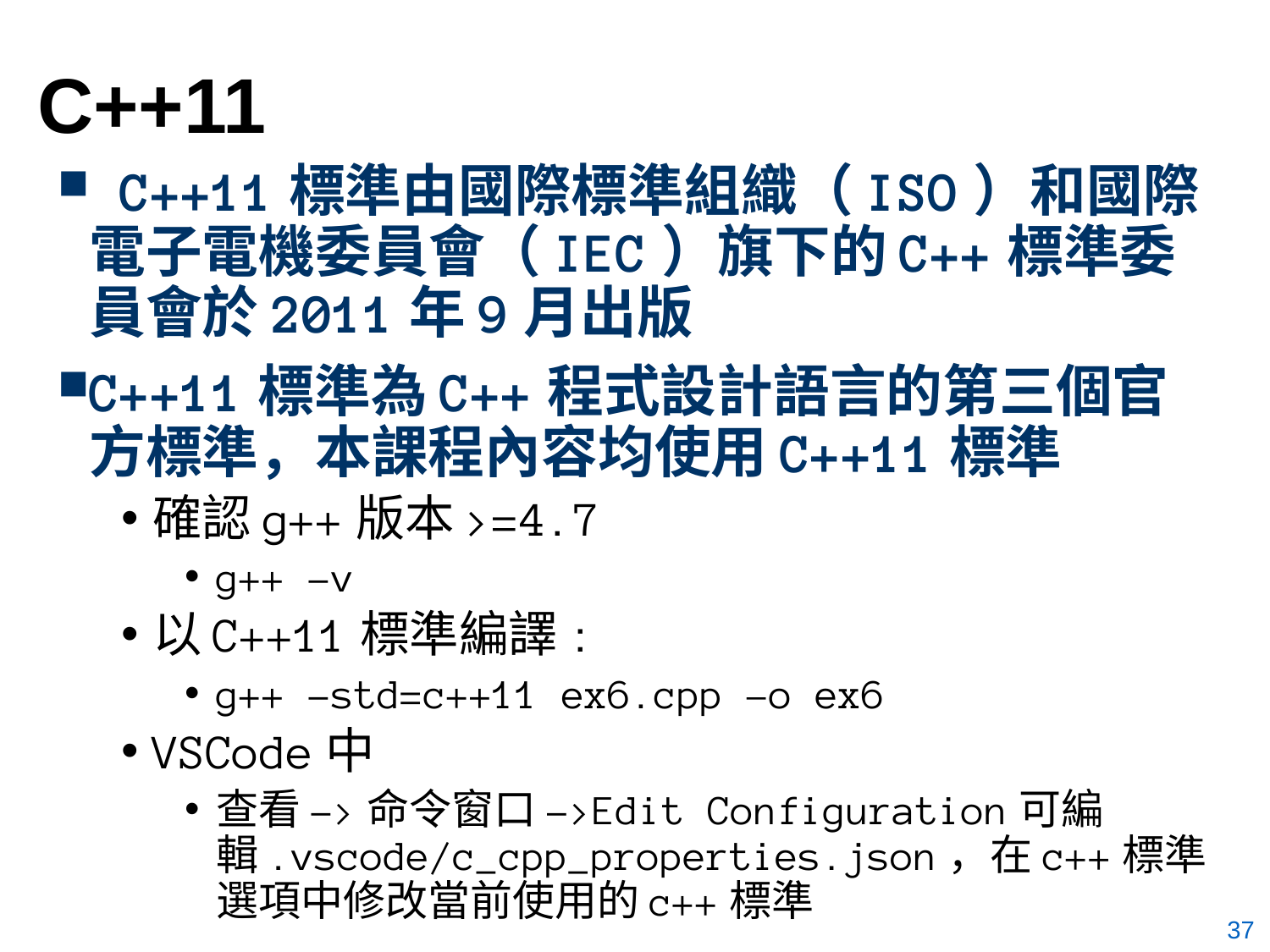

# C++11
 C++11標準由國際標準組織（ISO）和國際電子電機委員會（IEC）旗下的C++標準委員會於2011年9月出版
C++11標準為C++程式設計語言的第三個官方標準，本課程內容均使用C++11標準
確認g++版本>=4.7
g++ -v
以C++11標準編譯:
g++ -std=c++11 ex6.cpp –o ex6
VSCode中
查看->命令窗口->Edit Configuration可編輯.vscode/c_cpp_properties.json，在c++標準選項中修改當前使用的c++標準

37